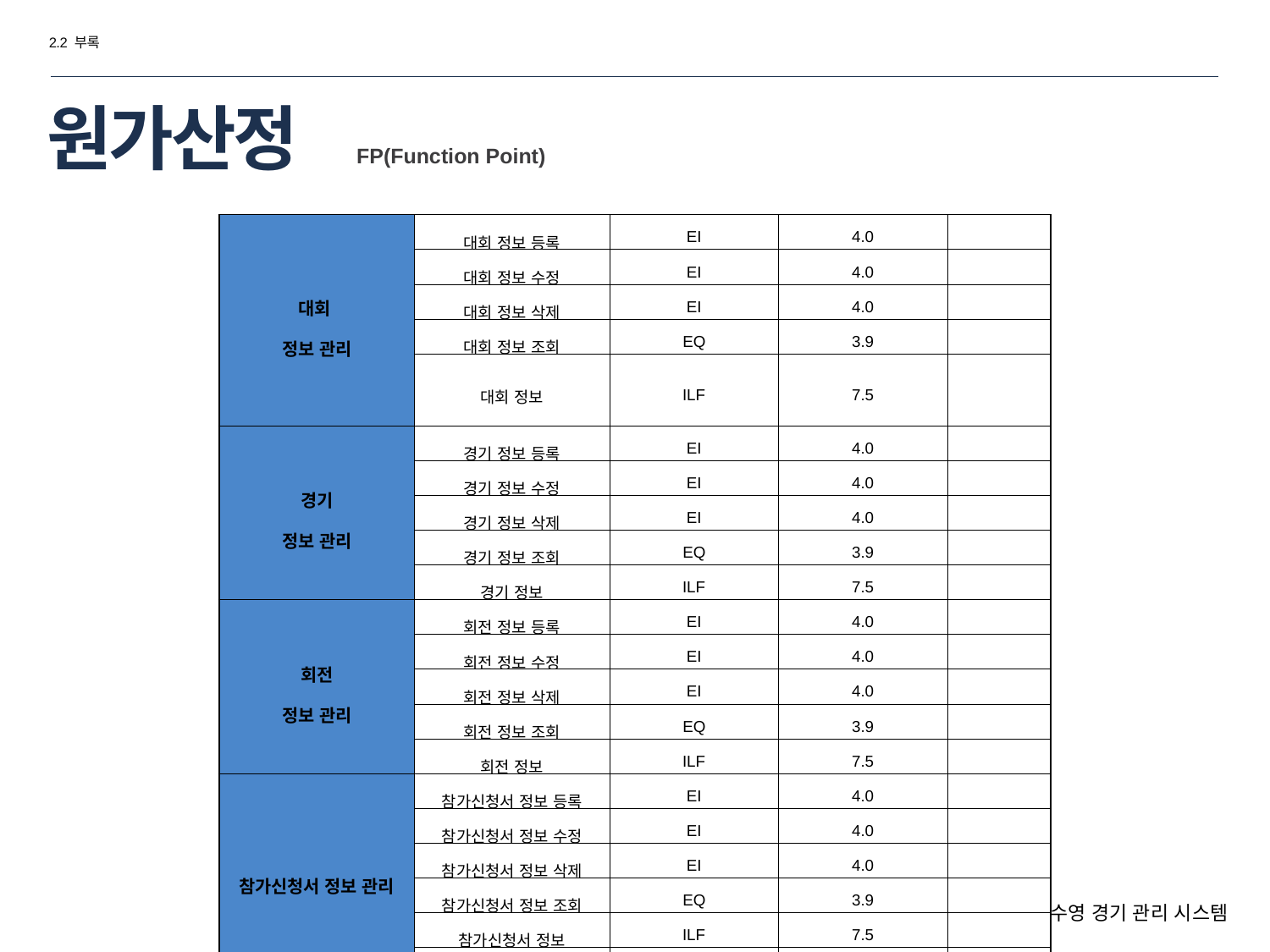

2.2 부록
# 원가산정
FP(Function Point)
| 대회 정보 관리 | 대회 정보 등록 | EI | 4.0 |  |
| --- | --- | --- | --- | --- |
|  | 대회 정보 수정 | EI | 4.0 |  |
|  | 대회 정보 삭제 | EI | 4.0 |  |
|  | 대회 정보 조회 | EQ | 3.9 |  |
|  | 대회 정보 | ILF | 7.5 |  |
| 경기 정보 관리 | 경기 정보 등록 | EI | 4.0 |  |
|  | 경기 정보 수정 | EI | 4.0 |  |
|  | 경기 정보 삭제 | EI | 4.0 |  |
|  | 경기 정보 조회 | EQ | 3.9 |  |
|  | 경기 정보 | ILF | 7.5 |  |
| 회전 정보 관리 | 회전 정보 등록 | EI | 4.0 |  |
|  | 회전 정보 수정 | EI | 4.0 |  |
|  | 회전 정보 삭제 | EI | 4.0 |  |
|  | 회전 정보 조회 | EQ | 3.9 |  |
|  | 회전 정보 | ILF | 7.5 |  |
| 참가신청서 정보 관리 | 참가신청서 정보 등록 | EI | 4.0 |  |
|  | 참가신청서 정보 수정 | EI | 4.0 |  |
|  | 참가신청서 정보 삭제 | EI | 4.0 |  |
|  | 참가신청서 정보 조회 | EQ | 3.9 |  |
|  | 참가신청서 정보 | ILF | 7.5 |  |
|  | 회원 정보 | EIF | 5.4 |  |
싱크로나이즈드 수영 경기 관리 시스템